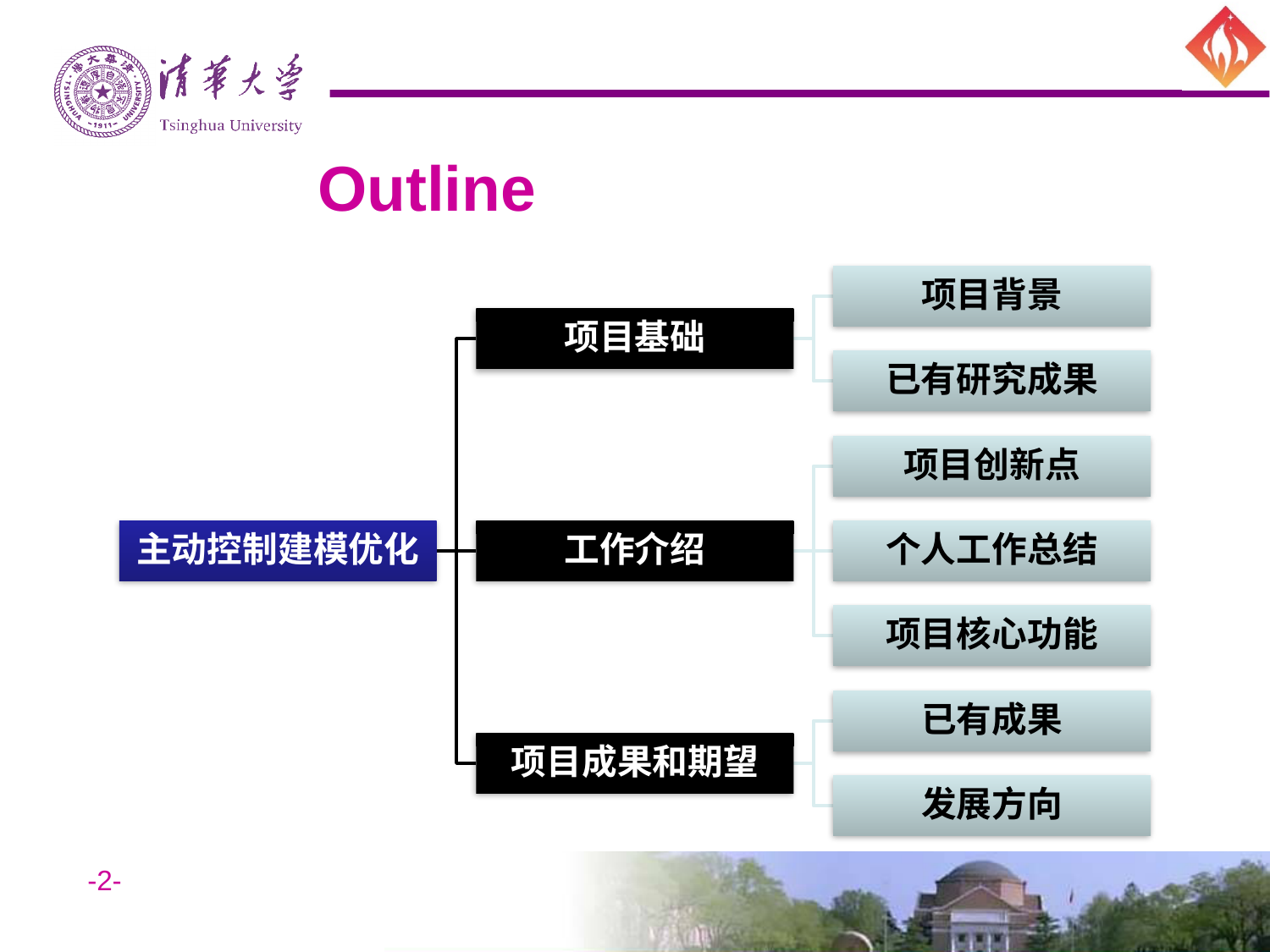

# Outline
主动控制建模优化
项目基础
项目背景
已有研究成果
工作介绍
项目创新点
个人工作总结
项目核心功能
项目成果和期望
已有成果
发展方向